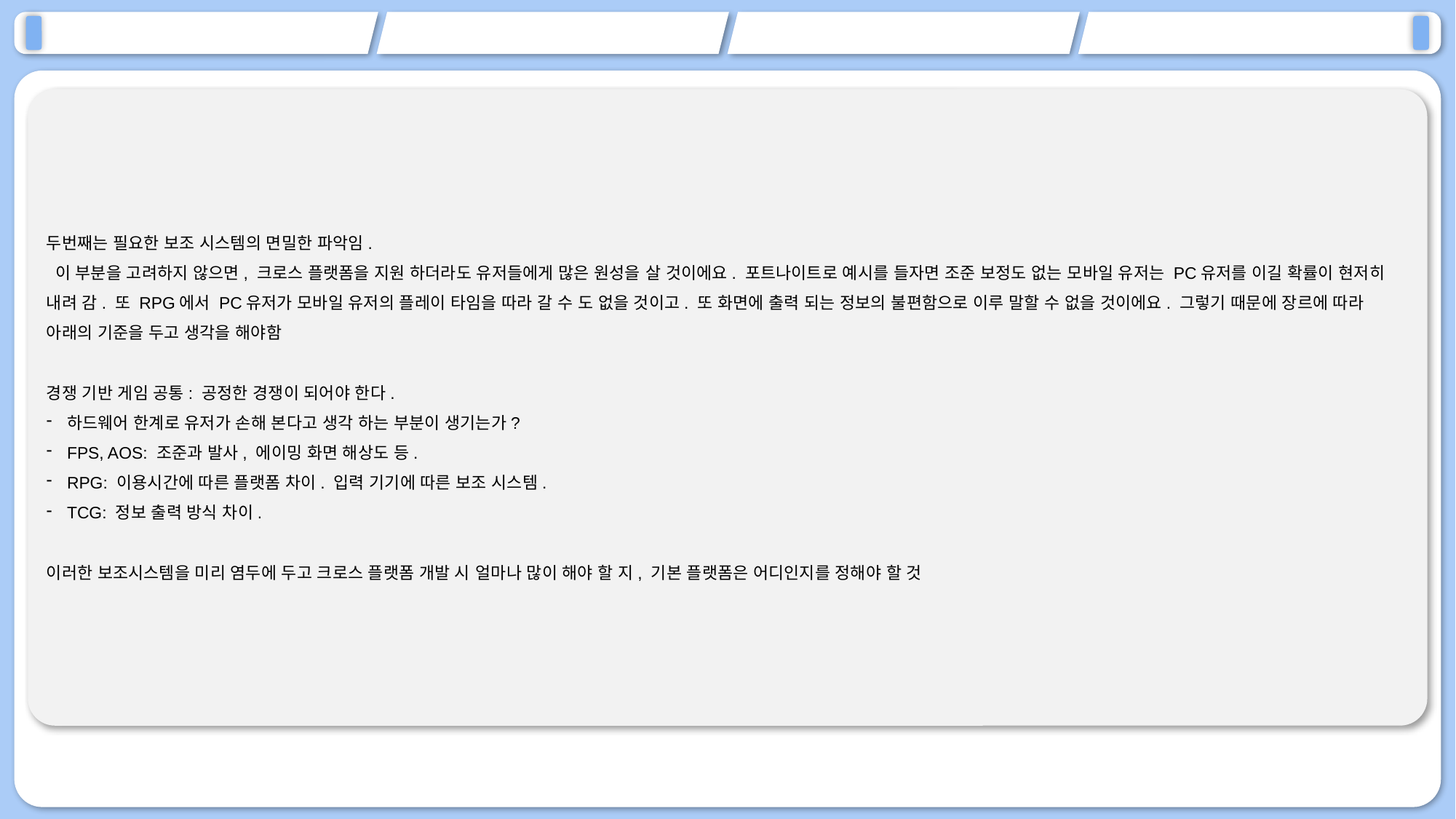

두번째는 필요한 보조 시스템의 면밀한 파악임.
 이 부분을 고려하지 않으면, 크로스 플랫폼을 지원 하더라도 유저들에게 많은 원성을 살 것이에요. 포트나이트로 예시를 들자면 조준 보정도 없는 모바일 유저는 PC유저를 이길 확률이 현저히 내려 감. 또 RPG에서 PC유저가 모바일 유저의 플레이 타임을 따라 갈 수 도 없을 것이고. 또 화면에 출력 되는 정보의 불편함으로 이루 말할 수 없을 것이에요. 그렇기 때문에 장르에 따라 아래의 기준을 두고 생각을 해야함

경쟁 기반 게임 공통: 공정한 경쟁이 되어야 한다.
하드웨어 한계로 유저가 손해 본다고 생각 하는 부분이 생기는가?
FPS, AOS: 조준과 발사, 에이밍 화면 해상도 등.
RPG: 이용시간에 따른 플랫폼 차이. 입력 기기에 따른 보조 시스템.
TCG: 정보 출력 방식 차이.

이러한 보조시스템을 미리 염두에 두고 크로스 플랫폼 개발 시 얼마나 많이 해야 할 지, 기본 플랫폼은 어디인지를 정해야 할 것